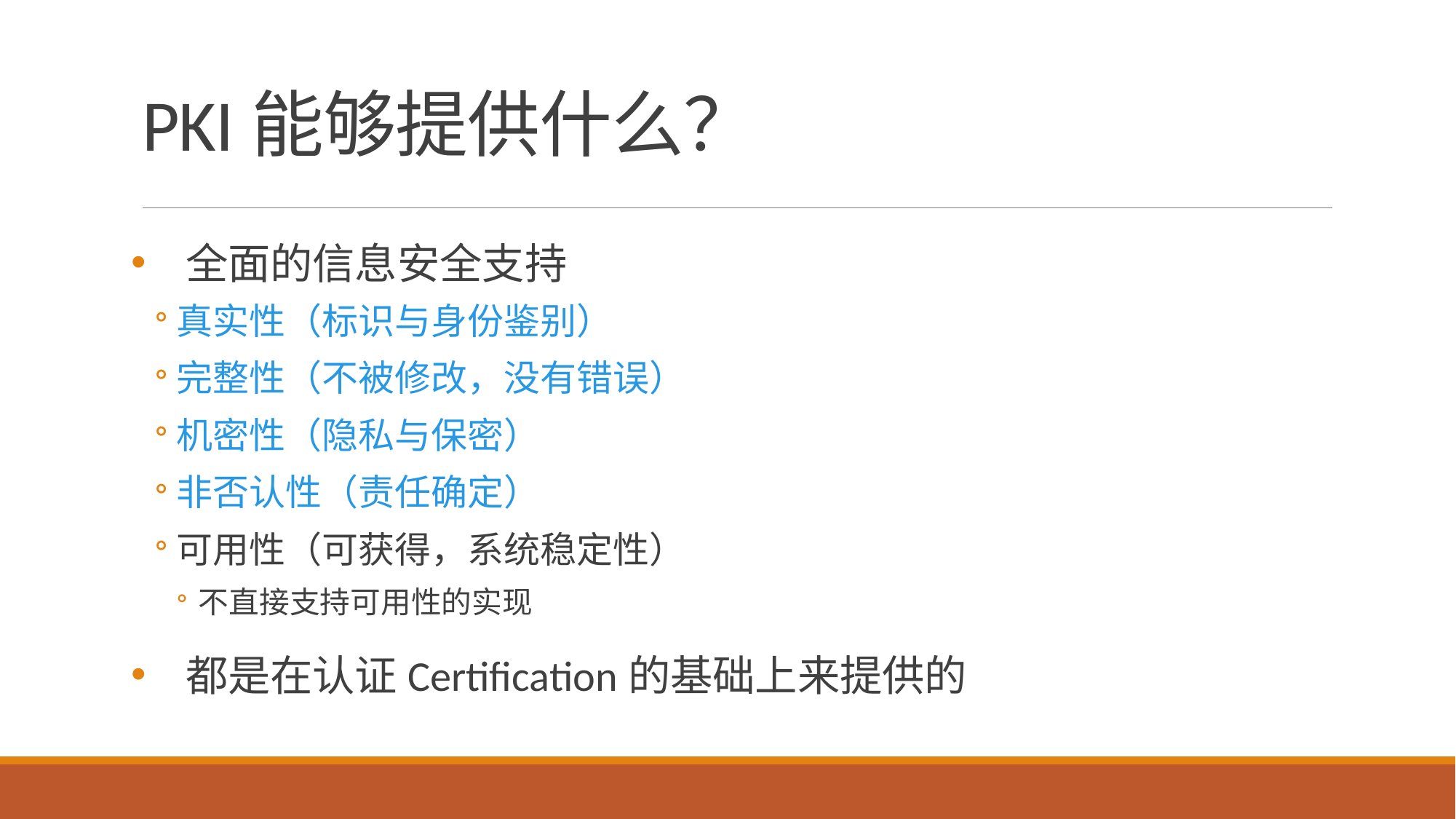

# PKI能够提供什么？
全面的信息安全支持
真实性（标识与身份鉴别）
完整性（不被修改，没有错误）
机密性（隐私与保密）
非否认性（责任确定）
可用性（可获得，系统稳定性）
不直接支持可用性的实现
都是在认证Certification的基础上来提供的